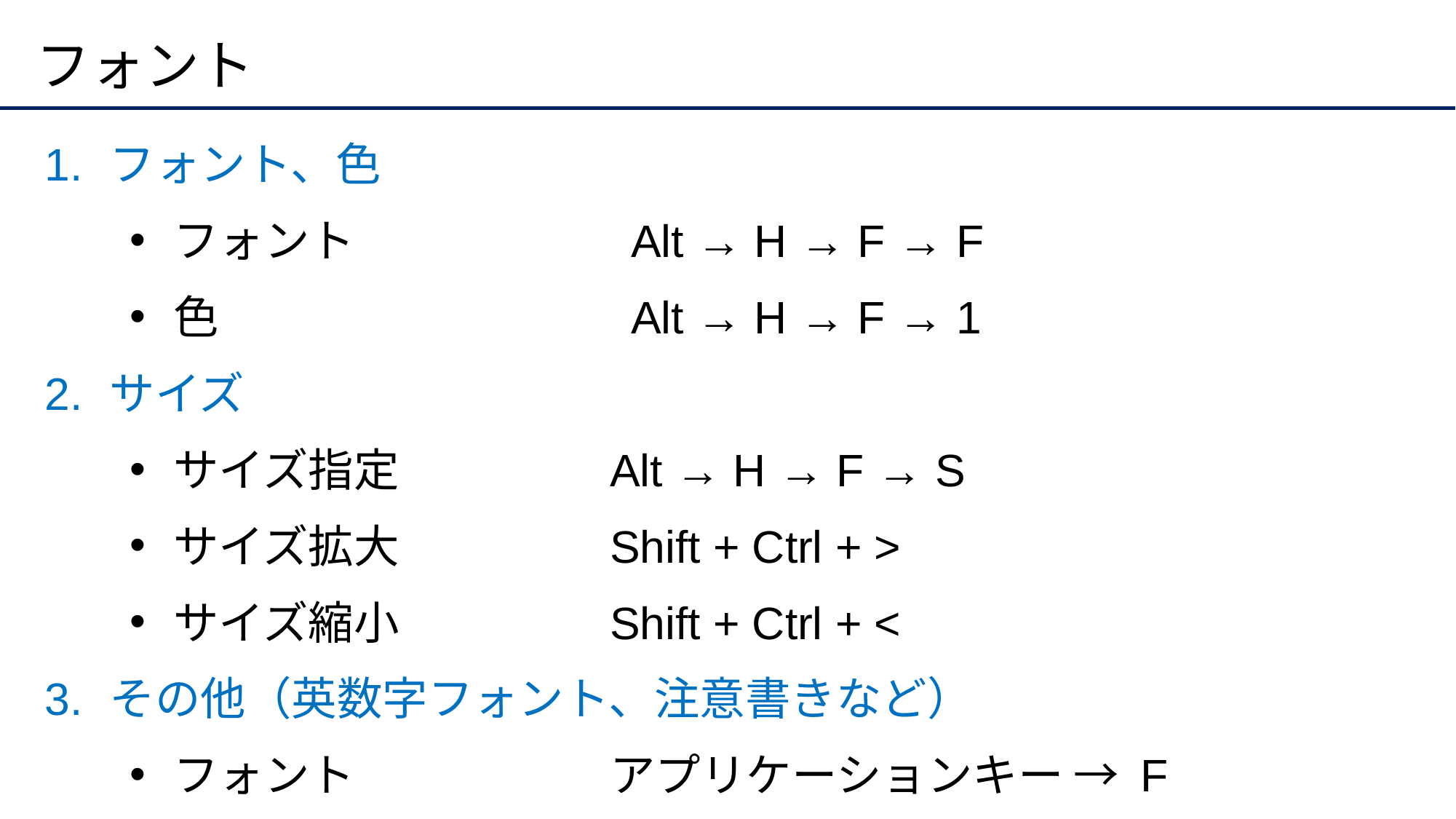

# フォント
フォント、色
フォント		 Alt → H → F → F
色		 Alt → H → F → 1
サイズ
サイズ指定		Alt → H → F → S
サイズ拡大		Shift + Ctrl + >
サイズ縮小		Shift + Ctrl + <
その他（英数字フォント、注意書きなど）
フォント		アプリケーションキー → F